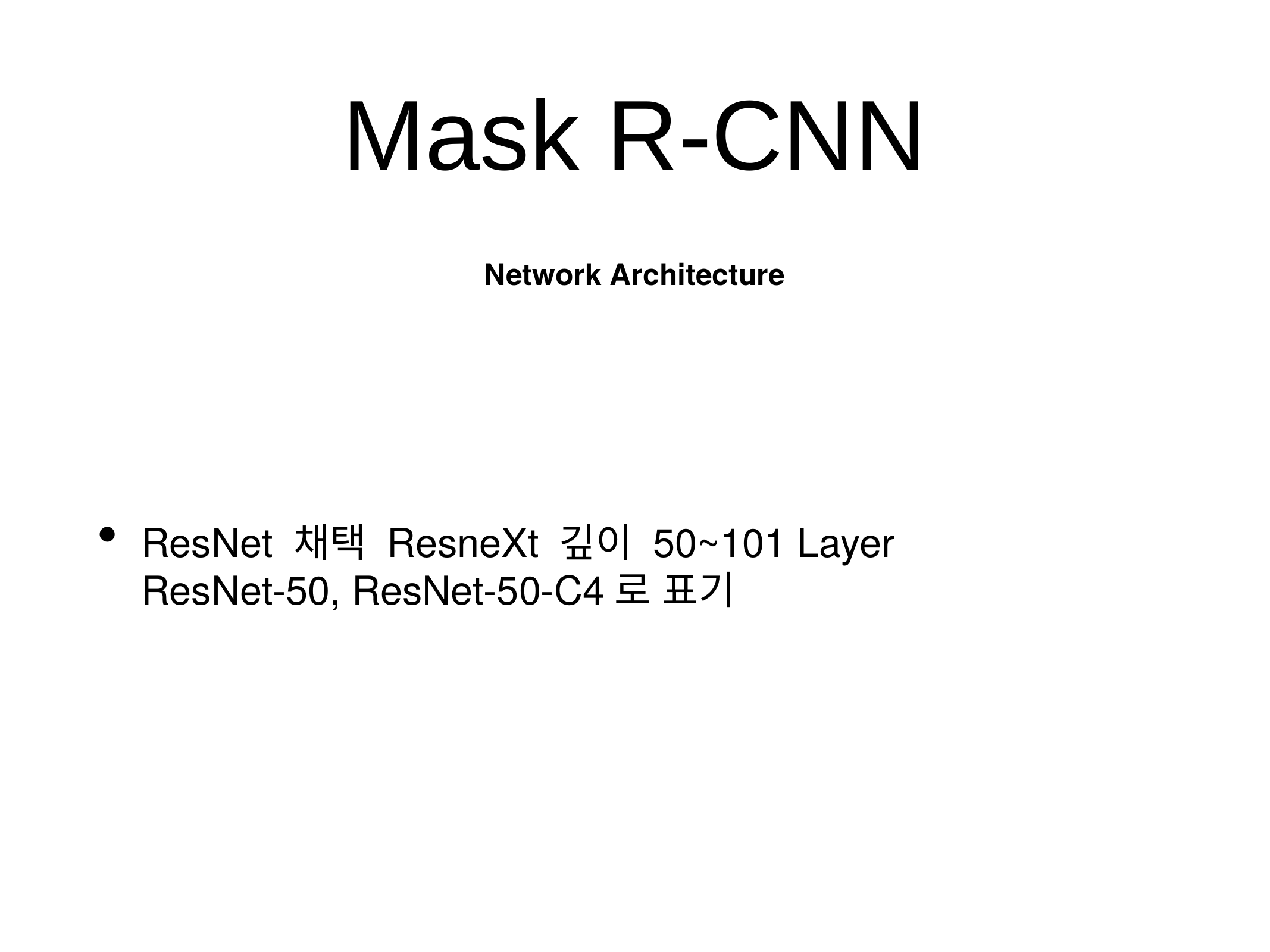

# Mask R-CNN
Network Architecture
ResNet 채택 ResneXt 깊이 50~101 Layer
ResNet-50, ResNet-50-C4로 표기